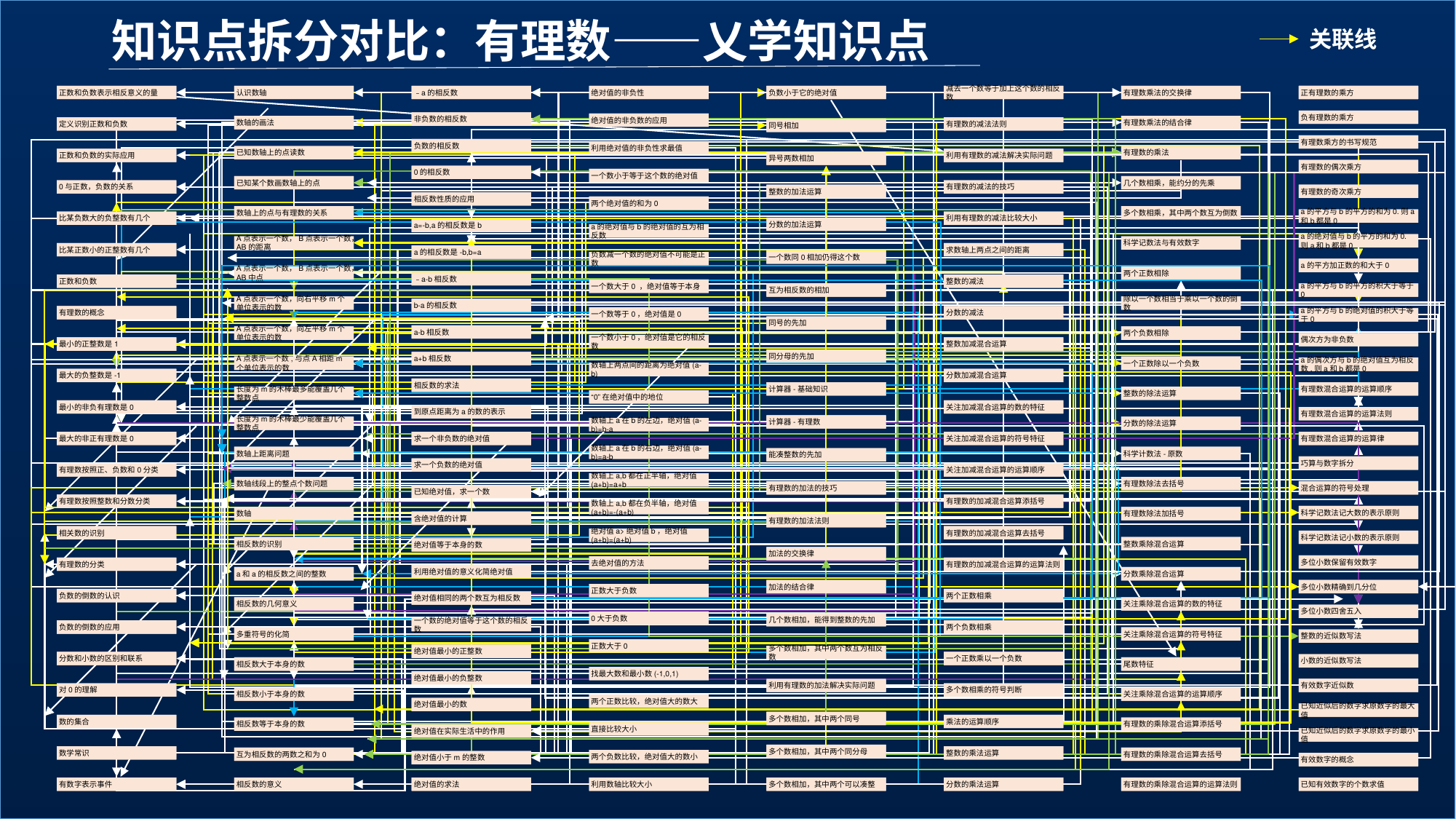

知识点拆分对比：有理数——乂学知识点
关联线

减去一个数等于加上这个数的相反数

正数和负数表示相反意义的量

认识数轴

﹣a的相反数

绝对值的非负性

负数小于它的绝对值

有理数乘法的交换律

正有理数的乘方

正有理数的乘方

负有理数的乘方

非负数的相反数

绝对值的非负数的应用

数轴的画法

有理数乘法的结合律

定义识别正数和负数

有理数的减法法则

同号相加

有理数乘方的书写规范

负数的相反数

利用绝对值的非负性求最值

已知数轴上的点读数

有理数的乘法

正数和负数的实际应用

利用有理数的减法解决实际问题

异号两数相加

有理数的偶次乘方

0的相反数

一个数小于等于这个数的绝对值

已知某个数画数轴上的点

几个数相乘，能约分的先乘

0与正数，负数的关系

有理数的减法的技巧

有理数的奇次乘方

整数的加法运算

相反数性质的应用

两个绝对值的和为0

a的平方与b的平方的和为0.则a和b都是0

数轴上的点与有理数的关系

多个数相乘，其中两个数互为倒数

比某负数大的负整数有几个

利用有理数的减法比较大小

分数的加法运算

a=-b,a的相反数是b

a的绝对值与b的绝对值的互为相反数

a的绝对值与b的平方的和为0.则a和b都是0

A点表示一个数，B点表示一个数，AB的距离

科学记数法与有效数字

比某正数小的正整数有几个

求数轴上两点之间的距离

a的相反数是-b,b=a

负数减一个数的绝对值不可能是正数

一个数同0相加仍得这个数

a的平方加正数的和大于0

A点表示一个数，B点表示一个数，AB中点

两个正数相除

﹣a-b相反数

正数和负数

整数的减法

一个数大于0 ，绝对值等于本身

a的平方与b的平方的积大于等于0

互为相反数的相加

A点表示一个数，向右平移m个单位表示的数

除以一个数相当于乘以一个数的倒数

b-a的相反数

a的平方与b的绝对值的积大于等于0

有理数的概念

分数的减法

一个数等于0，绝对值是0

同号的先加

A点表示一个数，向左平移m个单位表示的数

a-b相反数

两个负数相除

一个数小于0，绝对值是它的相反数

偶次方为非负数

最小的正整数是1

整数加减混合运算

同分母的先加

A点表示一个数,与点A相距m个单位表示的数

a+b相反数

a的偶次方与b的绝对值互为相反数.则a和b都是0

一个正数除以一个负数

数轴上两点间的距离为绝对值(a-b)

最大的负整数是-1

分数加减混合运算

相反数的求法

长度为m的木棒最多能覆盖几个整数点

有理数混合运算的运算顺序

计算器-基础知识

整数的除法运算

“0”在绝对值中的地位

最小的非负有理数是0

关注加减混合运算的数的特征

到原点距离为a的数的表示

有理数混合运算的运算法则

长度为m的木棒最少能覆盖几个整数点

数轴上a在b的左边，绝对值(a-b)=b-a

计算器-有理数

分数的除法运算

有理数混合运算的运算律

最大的非正有理数是0

关注加减混合运算的符号特征

求一个非负数的绝对值

数轴上a在b的右边，绝对值(a-b)=a-b

数轴上距离问题

科学计数法-原数

能凑整数的先加

巧算与数字拆分

求一个负数的绝对值

有理数按照正、负数和0分类

关注加减混合运算的运算顺序

数轴上a,b都在正半轴，绝对值(a+b)=a+b

数轴线段上的整点个数问题

有理数除法去括号

混合运算的符号处理

有理数的加法的技巧

已知绝对值，求一个数

有理数按照整数和分数分类

有理数的加减混合运算添括号

数轴上a,b都在负半轴，绝对值(a+b)=-(a+b)

科学记数法记大数的表示原则

数轴

有理数除法加括号

含绝对值的计算

有理数的加法法则

绝对值a>绝对值b，绝对值(a+b)=(a+b)

相关数的识别

有理数的加减混合运算去括号

科学记数法记小数的表示原则

相反数的识别

整数乘除混合运算

绝对值等于本身的数

加法的交换律

多位小数保留有效数字

去绝对值的方法

有理数的分类

有理数的加减混合运算的运算法则

利用绝对值的意义化简绝对值

a和a的相反数之间的整数

分数乘除混合运算

多位小数精确到几分位

加法的结合律

正数大于负数

负数的倒数的认识

两个正数相乘

绝对值相同的两个数互为相反数

相反数的几何意义

关注乘除混合运算的数的特征

多位小数四舍五入

0大于负数

一个数的绝对值等于这个数的相反数

几个数相加，能得到整数的先加

负数的倒数的应用

两个负数相乘

多重符号的化简

关注乘除混合运算的符号特征

整数的近似数写法

正数大于0

多个数相加，其中两个数互为相反数

绝对值最小的正整数

分数和小数的区别和联系

一个正数乘以一个负数

小数的近似数写法

相反数大于本身的数

尾数特征

找最大数和最小数(-1,0,1)

绝对值最小的负整数

有效数字近似数

利用有理数的加法解决实际问题

对0的理解

多个数相乘的符号判断

相反数小于本身的数

关注乘除混合运算的运算顺序

两个正数比较，绝对值大的数大

绝对值最小的数

已知近似后的数字求原数字的最大值

多个数相加，其中两个同号

数的集合

乘法的运算顺序

相反数等于本身的数

有理数的乘除混合运算添括号

直接比较大小

已知近似后的数字求原数字的最小值

绝对值在实际生活中的作用

多个数相加，其中两个同分母

数学常识

整数的乘法运算

互为相反数的两数之和为0

有理数的乘除混合运算去括号

两个负数比较，绝对值大的数小

绝对值小于m的整数

有效数字的概念

有数字表示事件

相反数的意义

绝对值的求法

利用数轴比较大小

多个数相加，其中两个可以凑整

分数的乘法运算

有理数的乘除混合运算的运算法则

已知有效数字的个数求值

减去一个数等于加上这个数的相反数

正数和负数表示相反意义的量

认识数轴

﹣a的相反数

绝对值的非负性

负数小于它的绝对值

有理数乘法的交换律

正有理数的乘方

负有理数的乘方

非负数的相反数

绝对值的非负数的应用

数轴的画法

有理数乘法的结合律

定义识别正数和负数

有理数的减法法则

同号相加

有理数乘方的书写规范

负数的相反数

利用绝对值的非负性求最值

已知数轴上的点读数

有理数的乘法

正数和负数的实际应用

利用有理数的减法解决实际问题

异号两数相加

有理数的偶次乘方

0的相反数

一个数小于等于这个数的绝对值

已知某个数画数轴上的点

几个数相乘，能约分的先乘

0与正数，负数的关系

有理数的减法的技巧

有理数的奇次乘方

整数的加法运算

相反数性质的应用

两个绝对值的和为0

a的平方与b的平方的和为0.则a和b都是0

数轴上的点与有理数的关系

多个数相乘，其中两个数互为倒数

比某负数大的负整数有几个

利用有理数的减法比较大小

分数的加法运算

a=-b,a的相反数是b

a的绝对值与b的绝对值的互为相反数

a的绝对值与b的平方的和为0.则a和b都是0

A点表示一个数，B点表示一个数，AB的距离

科学记数法与有效数字

比某正数小的正整数有几个

求数轴上两点之间的距离

a的相反数是-b,b=a

负数减一个数的绝对值不可能是正数

一个数同0相加仍得这个数

a的平方加正数的和大于0

A点表示一个数，B点表示一个数，AB中点

两个正数相除

﹣a-b相反数

正数和负数

整数的减法

一个数大于0 ，绝对值等于本身

a的平方与b的平方的积大于等于0

互为相反数的相加

A点表示一个数，向右平移m个单位表示的数

除以一个数相当于乘以一个数的倒数

b-a的相反数

a的平方与b的绝对值的积大于等于0

有理数的概念

分数的减法

一个数等于0，绝对值是0

同号的先加

A点表示一个数，向左平移m个单位表示的数

a-b相反数

两个负数相除

一个数小于0，绝对值是它的相反数

偶次方为非负数

最小的正整数是1

整数加减混合运算

同分母的先加

A点表示一个数,与点A相距m个单位表示的数

a+b相反数

a的偶次方与b的绝对值互为相反数.则a和b都是0

一个正数除以一个负数

数轴上两点间的距离为绝对值(a-b)

最大的负整数是-1

分数加减混合运算

相反数的求法

长度为m的木棒最多能覆盖几个整数点

有理数混合运算的运算顺序

计算器-基础知识

整数的除法运算

“0”在绝对值中的地位

最小的非负有理数是0

关注加减混合运算的数的特征

到原点距离为a的数的表示

有理数混合运算的运算法则

长度为m的木棒最少能覆盖几个整数点

数轴上a在b的左边，绝对值(a-b)=b-a

计算器-有理数

分数的除法运算

有理数混合运算的运算律

最大的非正有理数是0

关注加减混合运算的符号特征

求一个非负数的绝对值

数轴上a在b的右边，绝对值(a-b)=a-b

数轴上距离问题

科学计数法-原数

能凑整数的先加

巧算与数字拆分

求一个负数的绝对值

有理数按照正、负数和0分类

关注加减混合运算的运算顺序

数轴上a,b都在正半轴，绝对值(a+b)=a+b

数轴线段上的整点个数问题

有理数除法去括号

混合运算的符号处理

有理数的加法的技巧

已知绝对值，求一个数

有理数按照整数和分数分类

有理数的加减混合运算添括号

数轴上a,b都在负半轴，绝对值(a+b)=-(a+b)

科学记数法记大数的表示原则

数轴

有理数除法加括号

含绝对值的计算

有理数的加法法则

绝对值a>绝对值b，绝对值(a+b)=(a+b)

相关数的识别

有理数的加减混合运算去括号

科学记数法记小数的表示原则

相反数的识别

整数乘除混合运算

绝对值等于本身的数

加法的交换律

多位小数保留有效数字

去绝对值的方法

有理数的分类

有理数的加减混合运算的运算法则

利用绝对值的意义化简绝对值

a和a的相反数之间的整数

分数乘除混合运算

多位小数精确到几分位

加法的结合律

正数大于负数

负数的倒数的认识

两个正数相乘

绝对值相同的两个数互为相反数

相反数的几何意义

关注乘除混合运算的数的特征

多位小数四舍五入

0大于负数

一个数的绝对值等于这个数的相反数

几个数相加，能得到整数的先加

负数的倒数的应用

两个负数相乘

多重符号的化简

关注乘除混合运算的符号特征

整数的近似数写法

正数大于0

多个数相加，其中两个数互为相反数

绝对值最小的正整数

分数和小数的区别和联系

一个正数乘以一个负数

小数的近似数写法

相反数大于本身的数

尾数特征

找最大数和最小数(-1,0,1)

绝对值最小的负整数

有效数字近似数

利用有理数的加法解决实际问题

对0的理解

多个数相乘的符号判断

相反数小于本身的数

关注乘除混合运算的运算顺序

两个正数比较，绝对值大的数大

绝对值最小的数

已知近似后的数字求原数字的最大值

多个数相加，其中两个同号

数的集合

乘法的运算顺序

相反数等于本身的数

有理数的乘除混合运算添括号

直接比较大小

已知近似后的数字求原数字的最小值

绝对值在实际生活中的作用

多个数相加，其中两个同分母

数学常识

整数的乘法运算

互为相反数的两数之和为0

有理数的乘除混合运算去括号

两个负数比较，绝对值大的数小

绝对值小于m的整数

有效数字的概念

有数字表示事件

相反数的意义

绝对值的求法

利用数轴比较大小

多个数相加，其中两个可以凑整

分数的乘法运算

有理数的乘除混合运算的运算法则

已知有效数字的个数求值